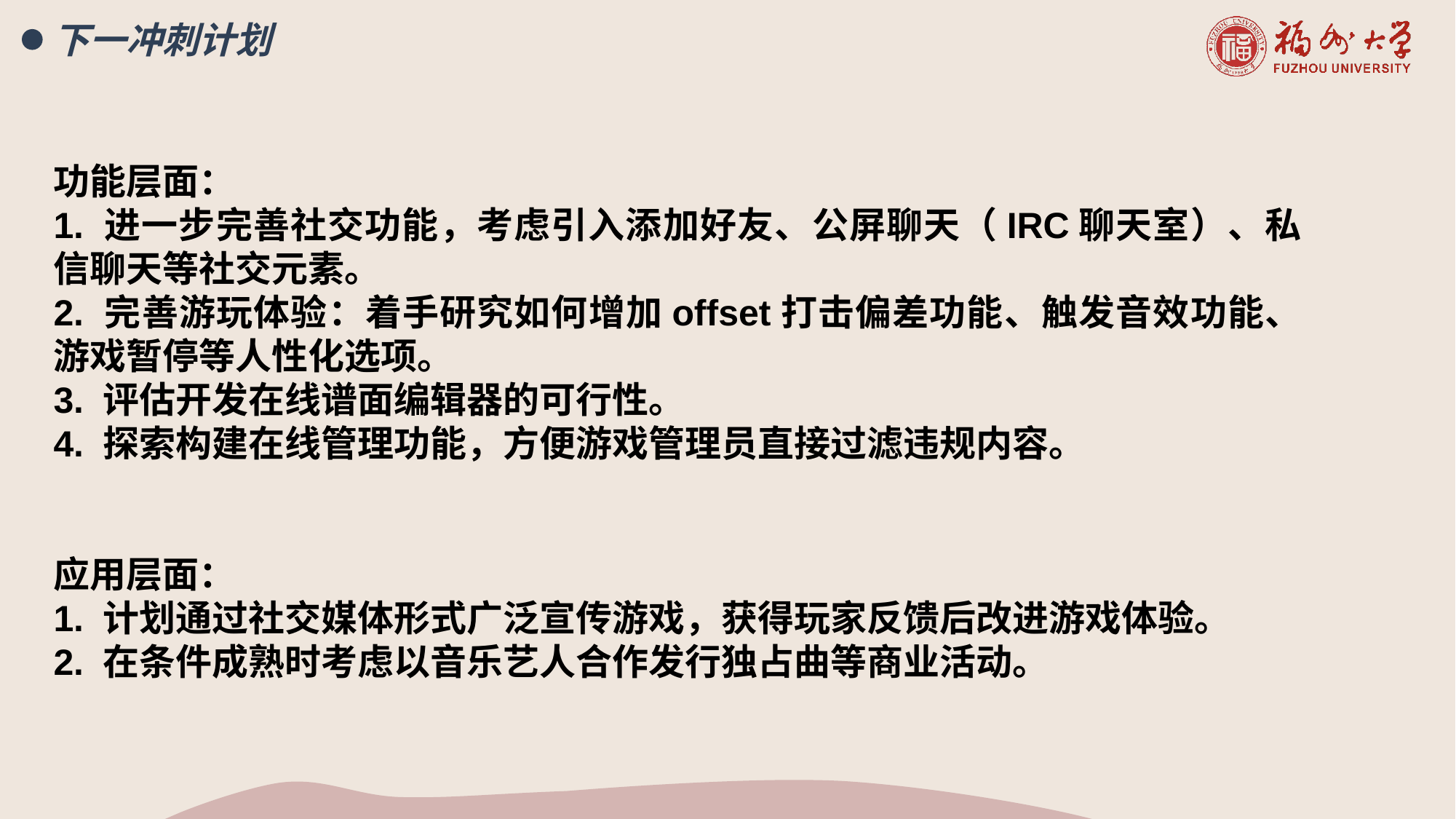

下一冲刺计划

功能层面：
1. 进一步完善社交功能，考虑引入添加好友、公屏聊天（IRC聊天室）、私信聊天等社交元素。
2. 完善游玩体验：着手研究如何增加offset打击偏差功能、触发音效功能、游戏暂停等人性化选项。
3. 评估开发在线谱面编辑器的可行性。
4. 探索构建在线管理功能，方便游戏管理员直接过滤违规内容。

应用层面：
1. 计划通过社交媒体形式广泛宣传游戏，获得玩家反馈后改进游戏体验。
2. 在条件成熟时考虑以音乐艺人合作发行独占曲等商业活动。